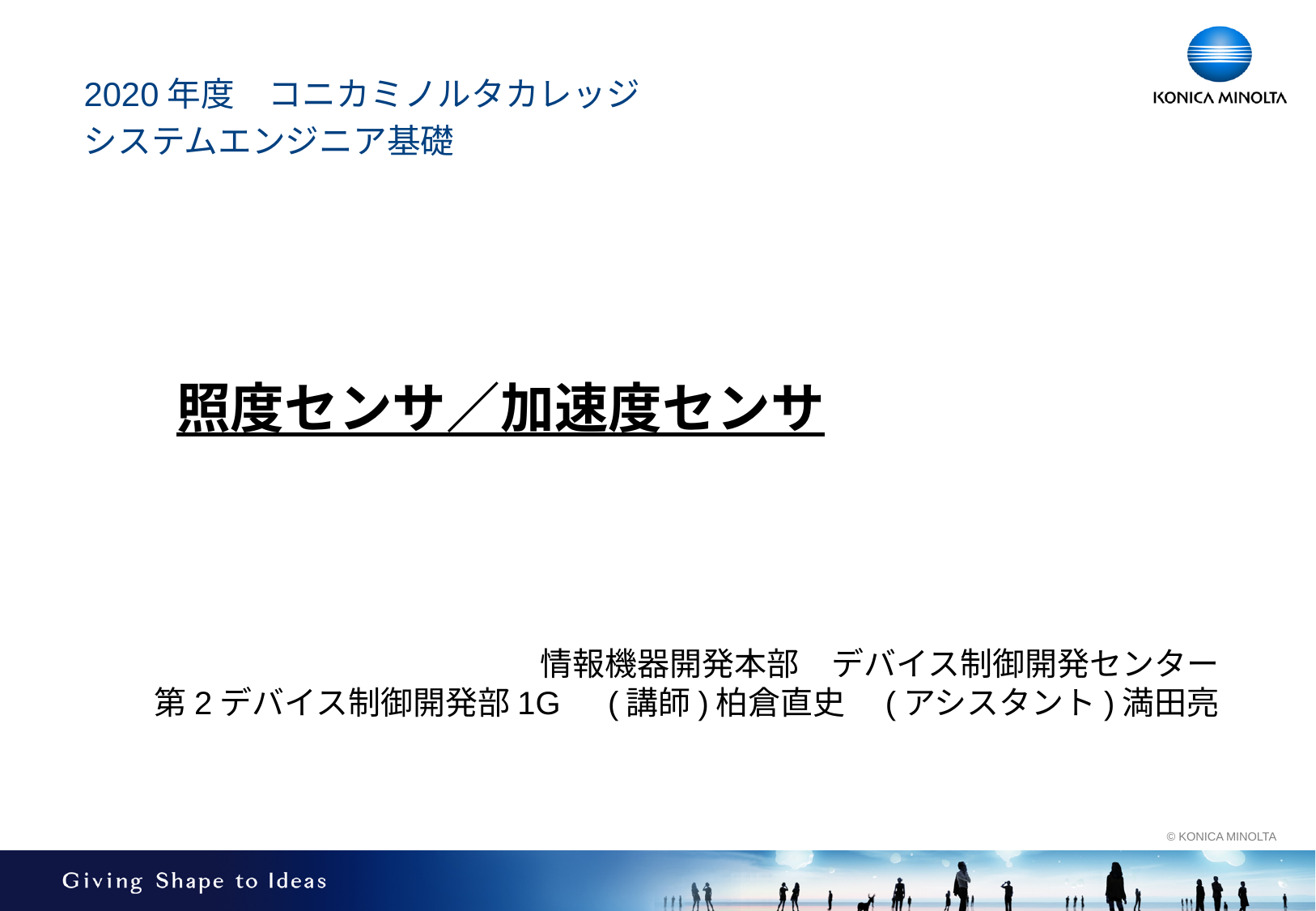

2020年度　コニカミノルタカレッジ
システムエンジニア基礎
# 照度センサ／加速度センサ
情報機器開発本部　デバイス制御開発センター
第2デバイス制御開発部1G　(講師)柏倉直史　(アシスタント)満田亮